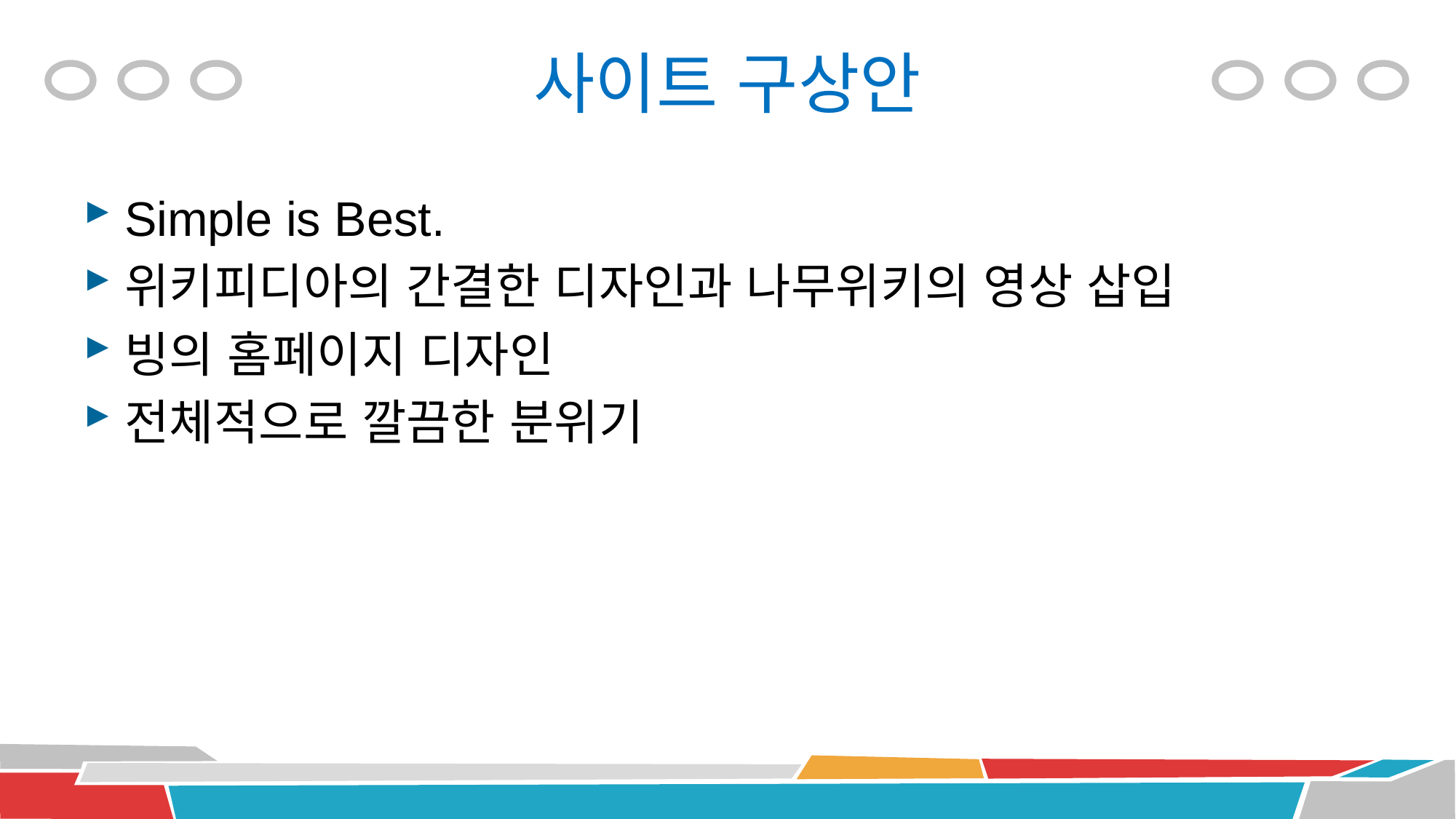

# 사이트 구상안
Simple is Best.
위키피디아의 간결한 디자인과 나무위키의 영상 삽입
빙의 홈페이지 디자인
전체적으로 깔끔한 분위기